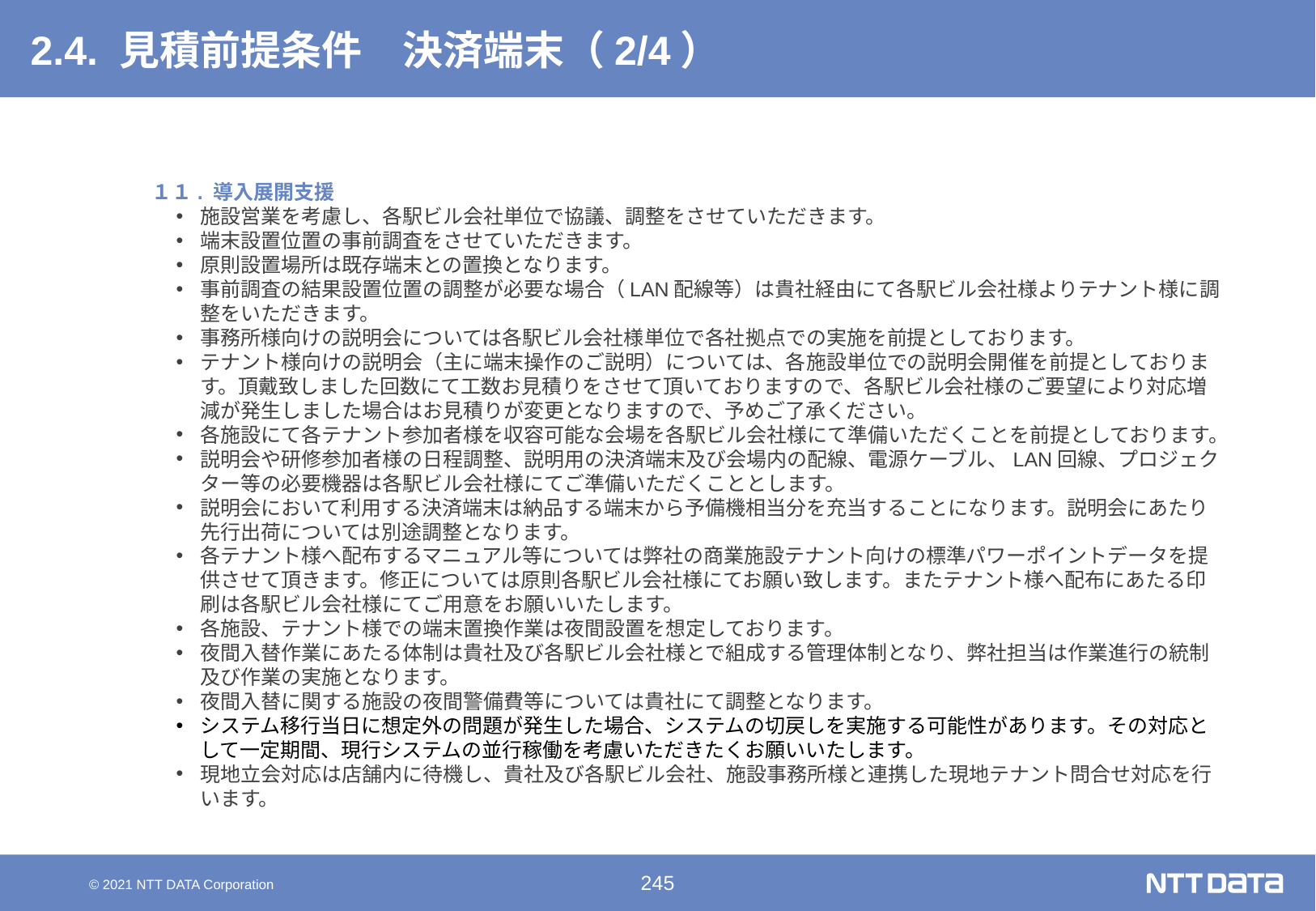

# 2.4. 見積前提条件　決済端末（2/4）

１１. 導入展開支援
施設営業を考慮し、各駅ビル会社単位で協議、調整をさせていただきます。
端末設置位置の事前調査をさせていただきます。
原則設置場所は既存端末との置換となります。
事前調査の結果設置位置の調整が必要な場合（LAN配線等）は貴社経由にて各駅ビル会社様よりテナント様に調整をいただきます。
事務所様向けの説明会については各駅ビル会社様単位で各社拠点での実施を前提としております。
テナント様向けの説明会（主に端末操作のご説明）については、各施設単位での説明会開催を前提としております。頂戴致しました回数にて工数お見積りをさせて頂いておりますので、各駅ビル会社様のご要望により対応増減が発生しました場合はお見積りが変更となりますので、予めご了承ください。
各施設にて各テナント参加者様を収容可能な会場を各駅ビル会社様にて準備いただくことを前提としております。
説明会や研修参加者様の日程調整、説明用の決済端末及び会場内の配線、電源ケーブル、LAN回線、プロジェクター等の必要機器は各駅ビル会社様にてご準備いただくこととします。
説明会において利用する決済端末は納品する端末から予備機相当分を充当することになります。説明会にあたり先行出荷については別途調整となります。
各テナント様へ配布するマニュアル等については弊社の商業施設テナント向けの標準パワーポイントデータを提供させて頂きます。修正については原則各駅ビル会社様にてお願い致します。またテナント様へ配布にあたる印刷は各駅ビル会社様にてご用意をお願いいたします。
各施設、テナント様での端末置換作業は夜間設置を想定しております。
夜間入替作業にあたる体制は貴社及び各駅ビル会社様とで組成する管理体制となり、弊社担当は作業進行の統制及び作業の実施となります。
夜間入替に関する施設の夜間警備費等については貴社にて調整となります。
システム移行当日に想定外の問題が発生した場合、システムの切戻しを実施する可能性があります。その対応として一定期間、現行システムの並行稼働を考慮いただきたくお願いいたします。
現地立会対応は店舗内に待機し、貴社及び各駅ビル会社、施設事務所様と連携した現地テナント問合せ対応を行います。